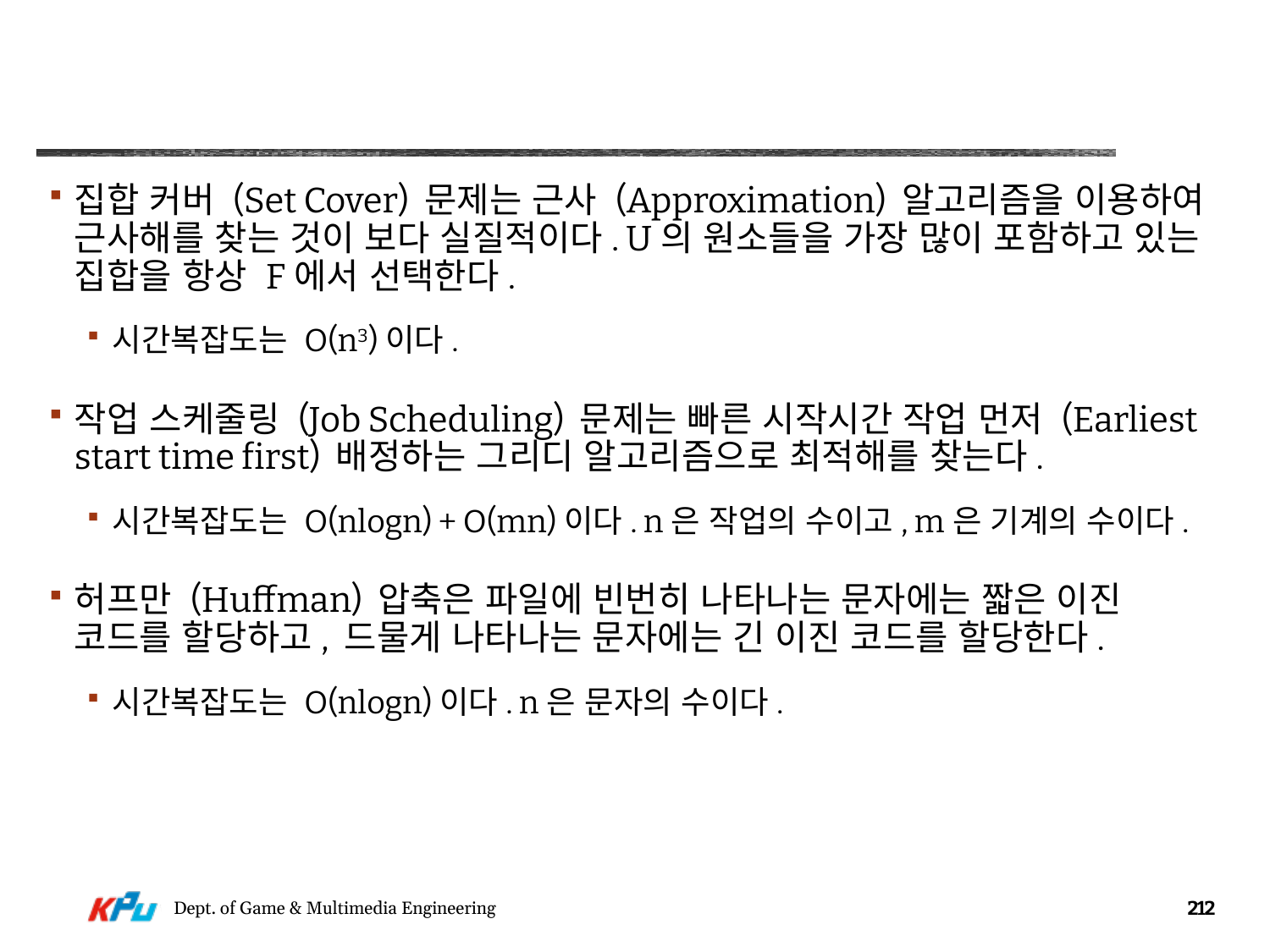

#
집합 커버 (Set Cover) 문제는 근사 (Approximation) 알고리즘을 이용하여 근사해를 찾는 것이 보다 실질적이다. U의 원소들을 가장 많이 포함하고 있는 집합을 항상 F에서 선택한다.
시간복잡도는 O(n3)이다.
작업 스케줄링 (Job Scheduling) 문제는 빠른 시작시간 작업 먼저 (Earliest start time first) 배정하는 그리디 알고리즘으로 최적해를 찾는다.
시간복잡도는 O(nlogn) + O(mn)이다. n은 작업의 수이고, m은 기계의 수이다.
허프만 (Huffman) 압축은 파일에 빈번히 나타나는 문자에는 짧은 이진 코드를 할당하고, 드물게 나타나는 문자에는 긴 이진 코드를 할당한다.
시간복잡도는 O(nlogn)이다. n은 문자의 수이다.
Dept. of Game & Multimedia Engineering
212